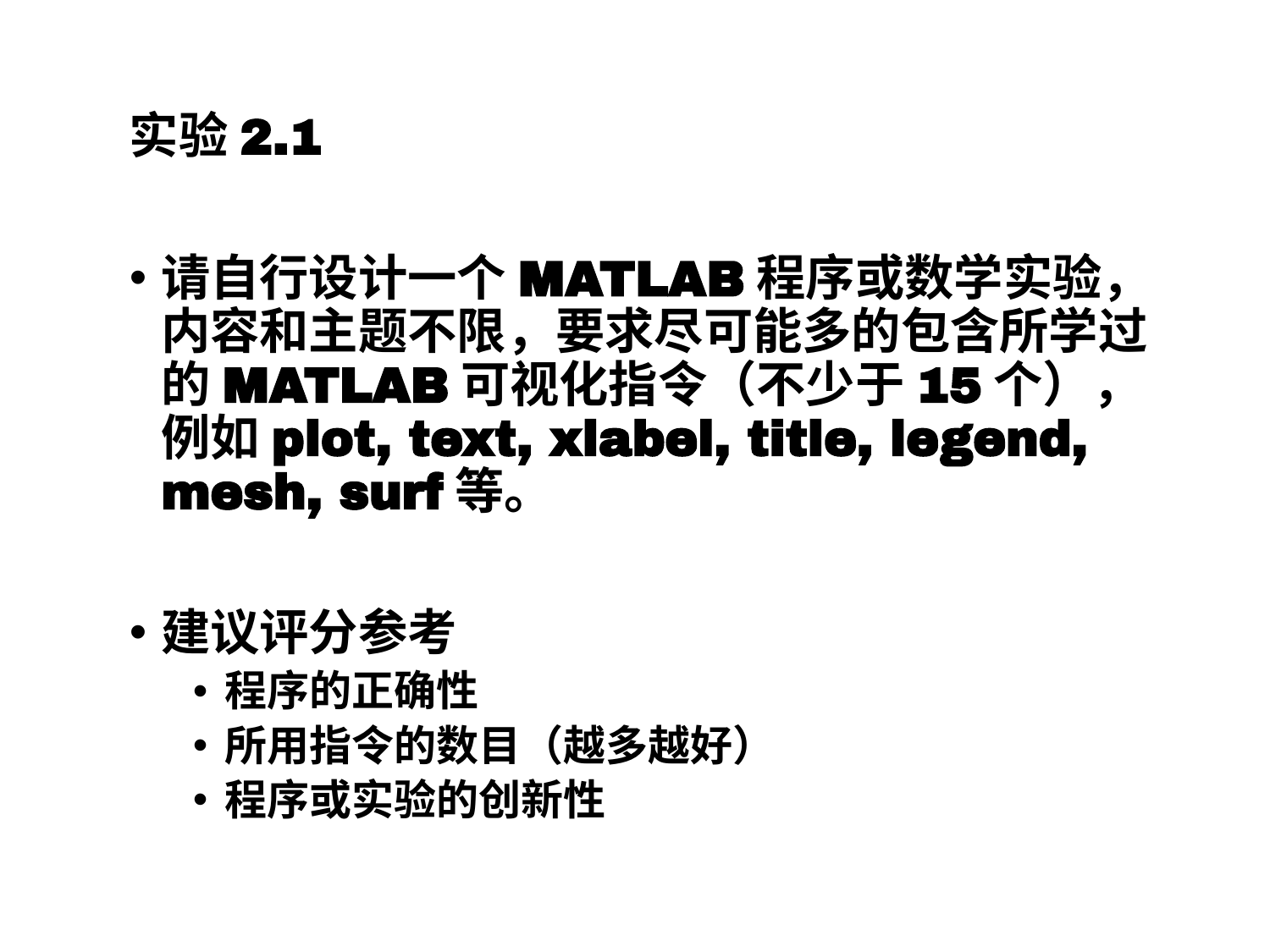

实验2.1

请自行设计一个MATLAB程序或数学实验，内容和主题不限，要求尽可能多的包含所学过的MATLAB可视化指令（不少于15个），例如plot, text, xlabel, title, legend, mesh, surf等。

建议评分参考
程序的正确性
所用指令的数目（越多越好）
程序或实验的创新性